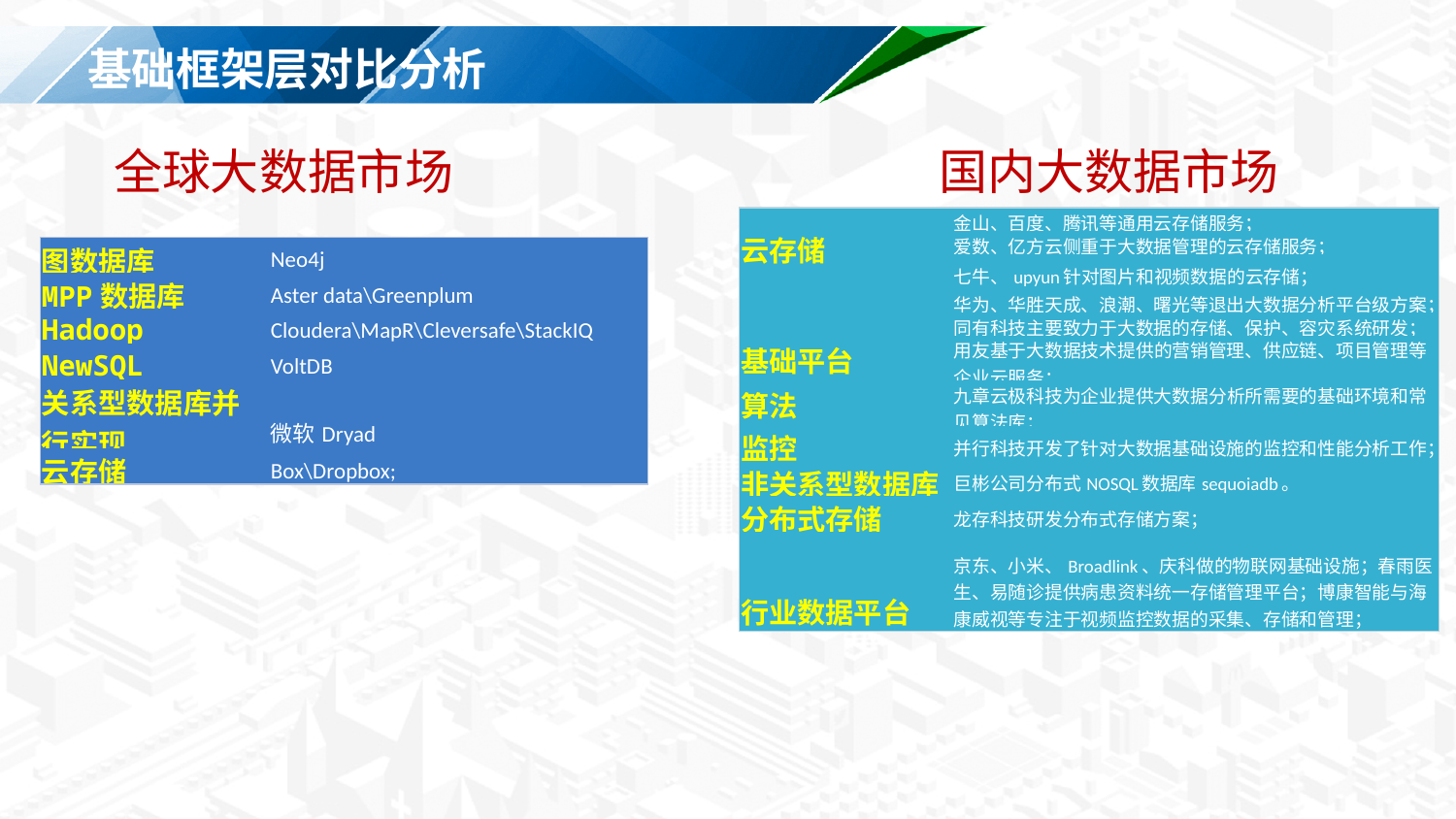

# 基础框架层对比分析
全球大数据市场
国内大数据市场
| 云存储 | 金山、百度、腾讯等通用云存储服务； |
| --- | --- |
|  | 爱数、亿方云侧重于大数据管理的云存储服务； |
|  | 七牛、upyun针对图片和视频数据的云存储； |
| 基础平台 | 华为、华胜天成、浪潮、曙光等退出大数据分析平台级方案； |
|  | 同有科技主要致力于大数据的存储、保护、容灾系统研发； |
|  | 用友基于大数据技术提供的营销管理、供应链、项目管理等企业云服务； |
| 算法 | 九章云极科技为企业提供大数据分析所需要的基础环境和常见算法库； |
| 监控 | 并行科技开发了针对大数据基础设施的监控和性能分析工作； |
| 非关系型数据库 | 巨彬公司分布式NOSQL数据库sequoiadb。 |
| 分布式存储 | 龙存科技研发分布式存储方案； |
| 行业数据平台 | 京东、小米、Broadlink、庆科做的物联网基础设施；春雨医生、易随诊提供病患资料统一存储管理平台；博康智能与海康威视等专注于视频监控数据的采集、存储和管理； |
| 图数据库 | Neo4j |
| --- | --- |
| MPP数据库 | Aster data\Greenplum |
| Hadoop | Cloudera\MapR\Cleversafe\StackIQ |
| NewSQL | VoltDB |
| 关系型数据库并行实现 | 微软Dryad |
| 云存储 | Box\Dropbox; |